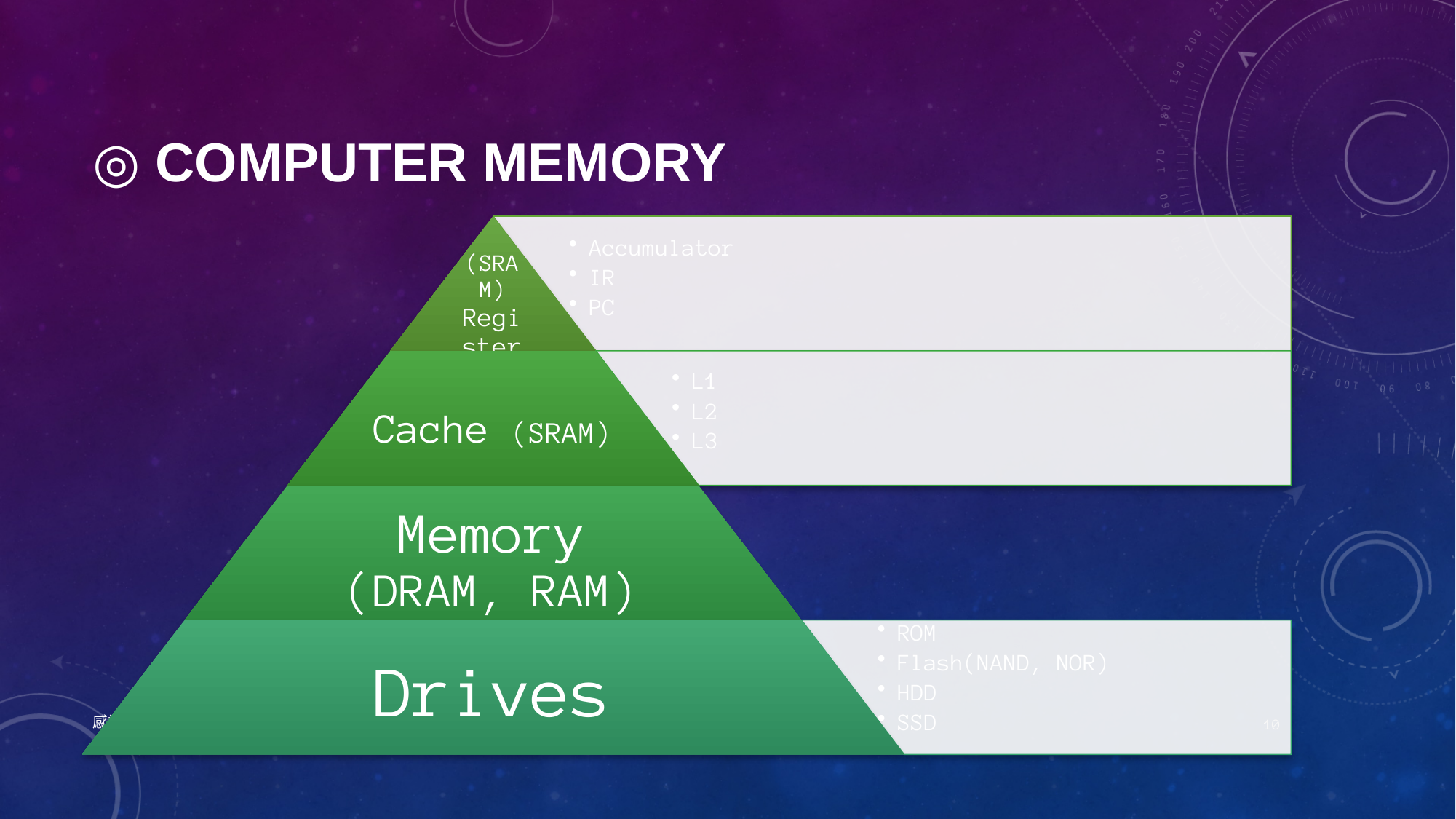

# ◎ Computer Memory
Accumulator
IR
PC
(SRAM)
Register
L1
L2
L3
Cache (SRAM)
Memory
(DRAM, RAM)
ROM
Flash(NAND, NOR)
HDD
SSD
Drives
感謝星城數位科技的慷慨資助使敝社得以順利運作
10